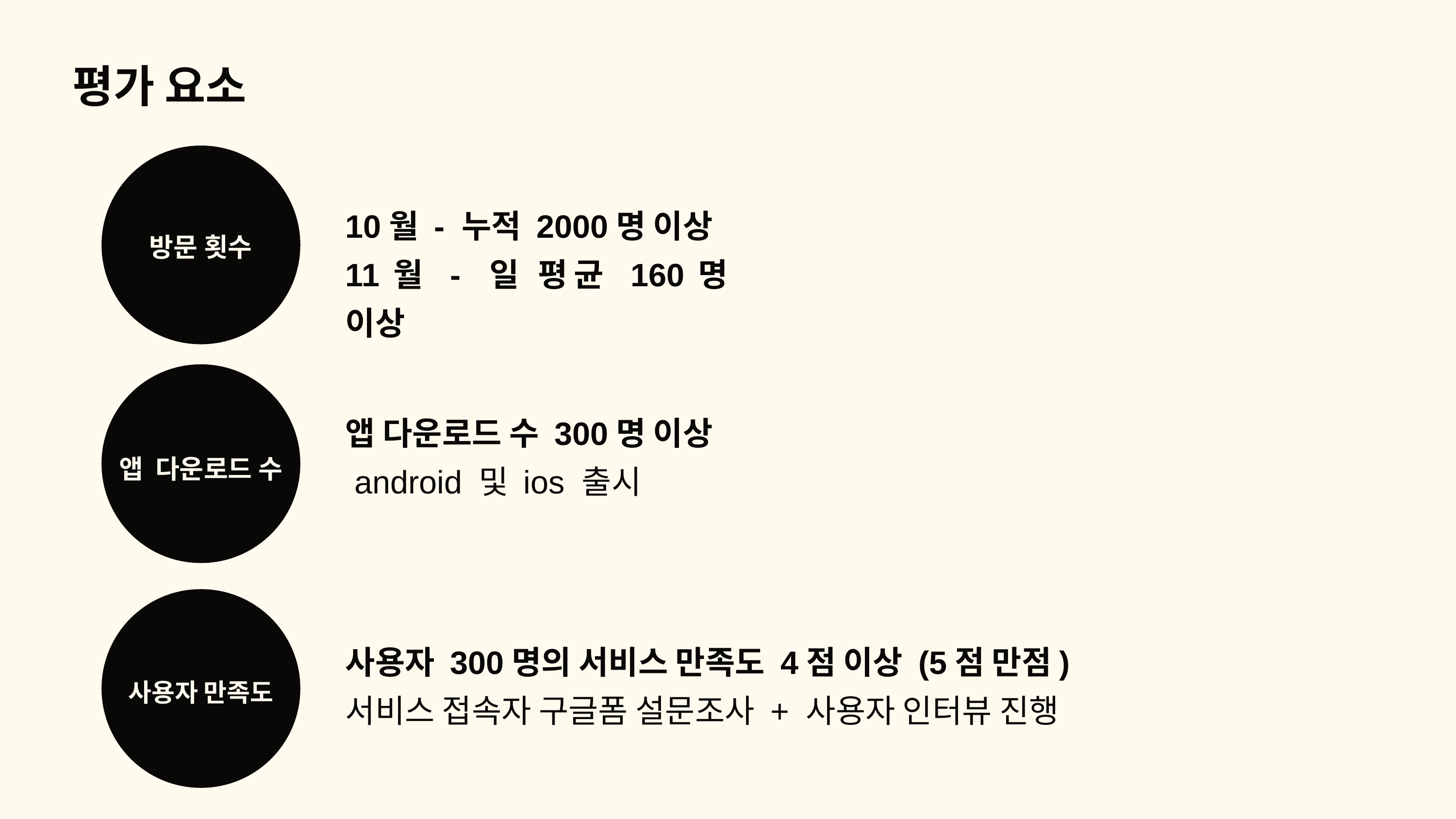

평가 요소

10월 - 누적 2000명 이상
11월 - 일 평균 160명 이상
방문 횟수

앱 다운로드 수 300명 이상
 android 및 ios 출시
앱  다운로드 수
시각 자료 활용

사용자 300명의 서비스 만족도 4점 이상 (5점 만점)
서비스 접속자 구글폼 설문조사 + 사용자 인터뷰 진행
사용자 만족도